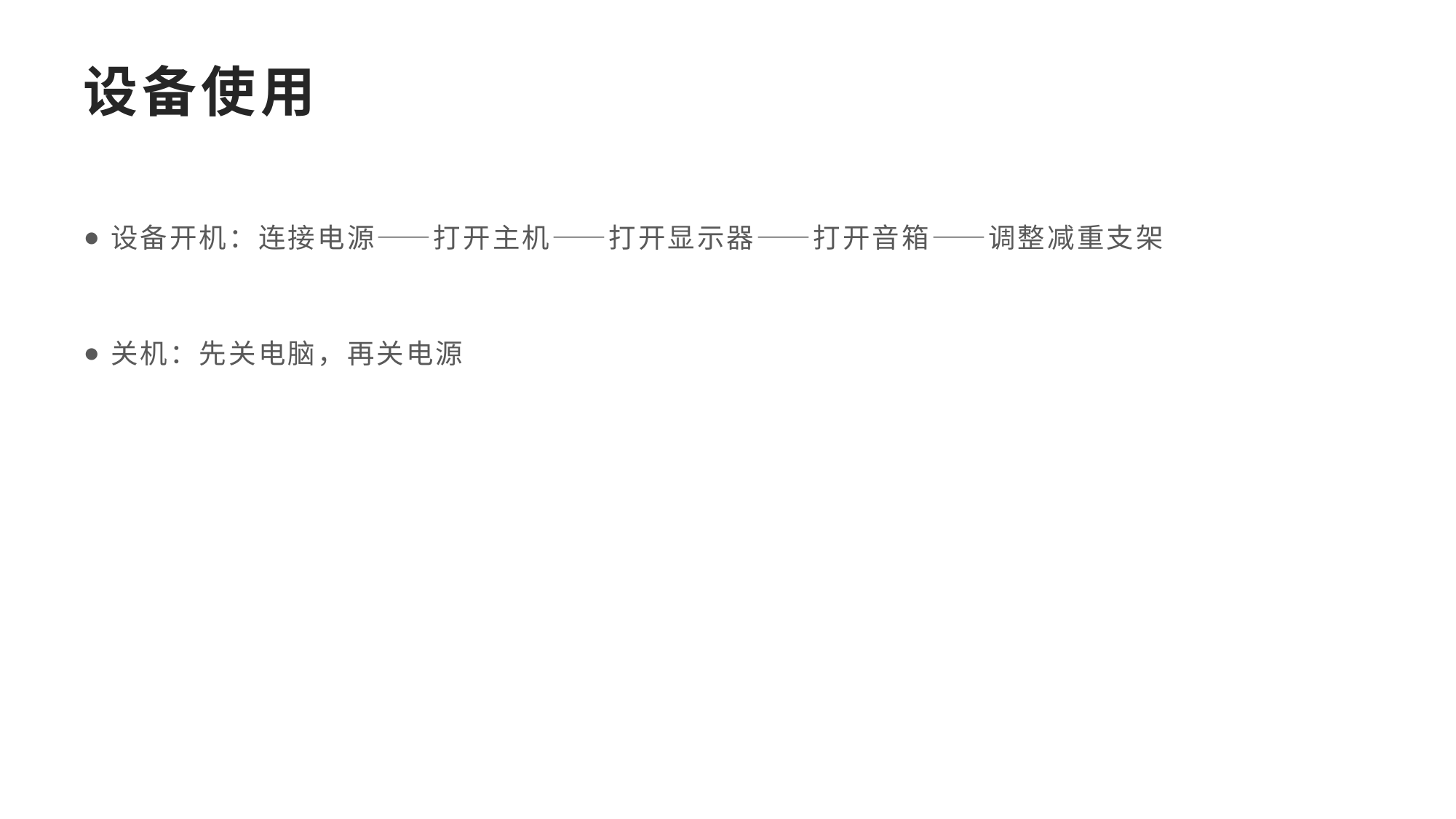

# 设备使用

设备开机：连接电源——打开主机——打开显示器——打开音箱——调整减重支架

关机：先关电脑，再关电源